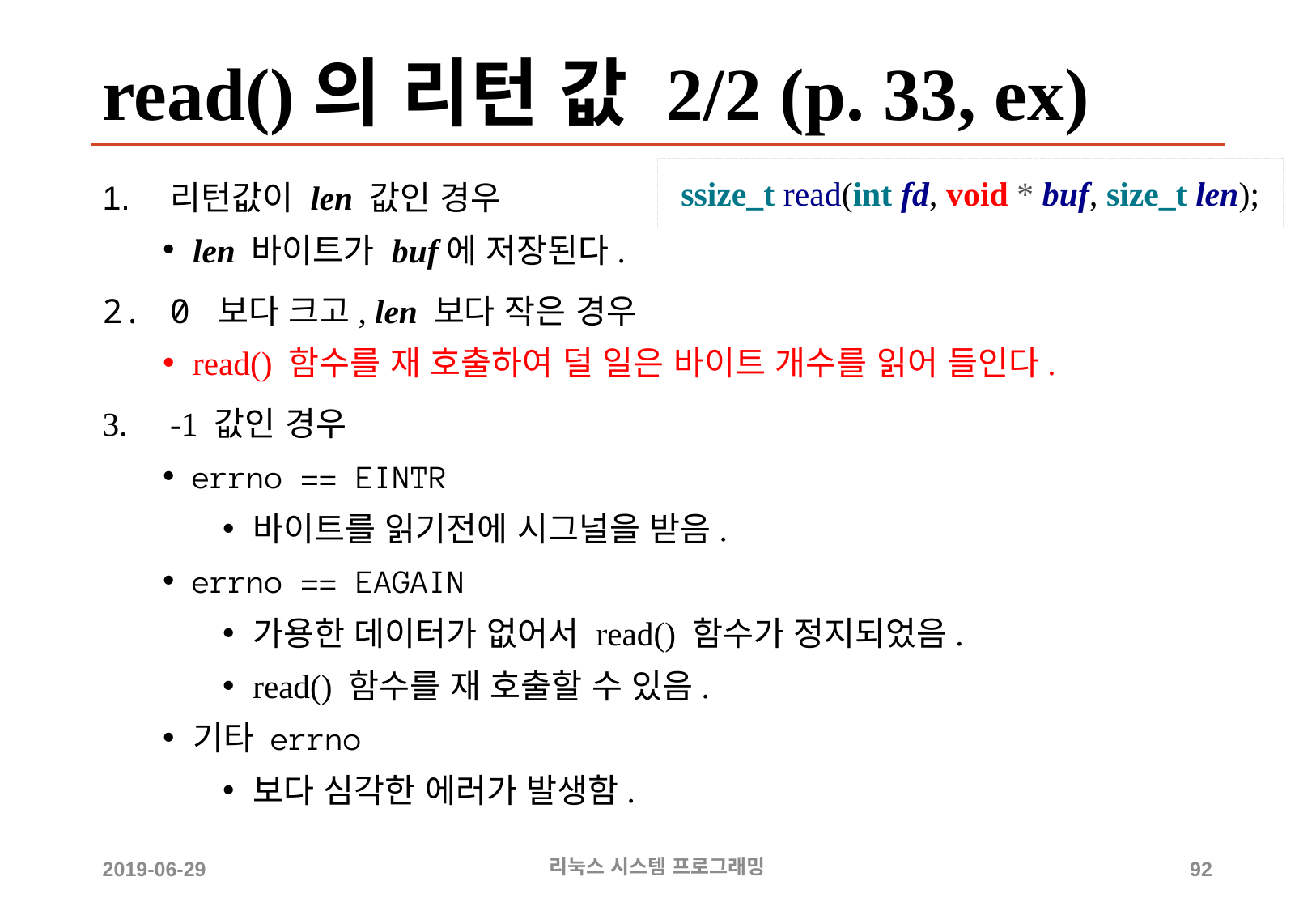

# read()의 리턴 값 2/2 (p. 33, ex)
ssize_t read(int fd, void * buf, size_t len);
리턴값이 len 값인 경우
len 바이트가 buf에 저장된다.
0 보다 크고, len 보다 작은 경우
read() 함수를 재 호출하여 덜 일은 바이트 개수를 읽어 들인다.
-1 값인 경우
errno == EINTR
바이트를 읽기전에 시그널을 받음.
errno == EAGAIN
가용한 데이터가 없어서 read() 함수가 정지되었음.
read() 함수를 재 호출할 수 있음.
기타 errno
보다 심각한 에러가 발생함.
2019-06-29
리눅스 시스템 프로그래밍
92